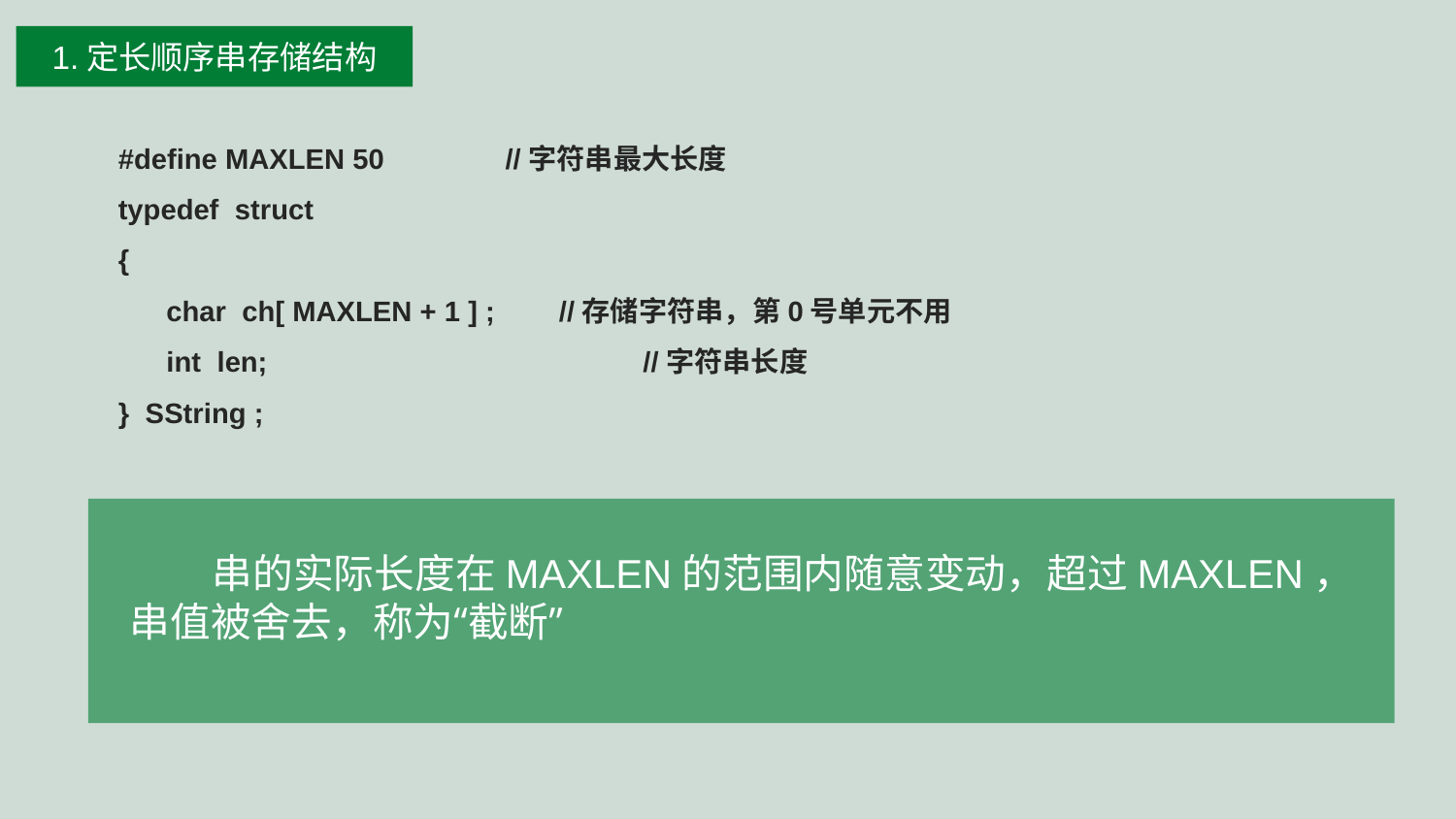

1.定长顺序串存储结构
#define MAXLEN 50	            //字符串最大长度
typedef  struct
{
      char  ch[ MAXLEN + 1 ] ;        //存储字符串，第0号单元不用
      int  len;		           //字符串长度
}  SString ;

       串的实际长度在MAXLEN的范围内随意变动，超过MAXLEN，串值被舍去，称为“截断”